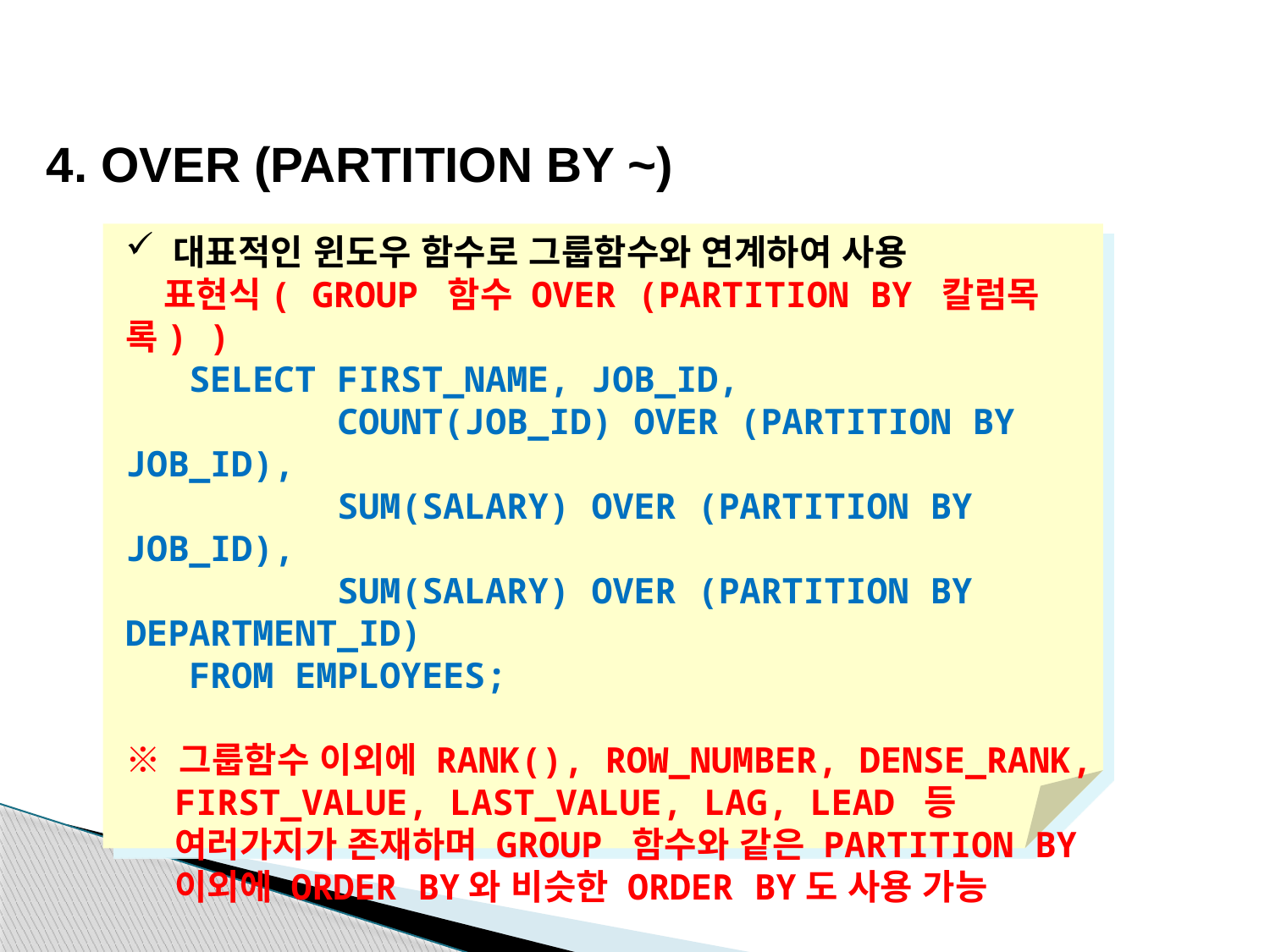

4. OVER (PARTITION BY ~)
대표적인 윈도우 함수로 그룹함수와 연계하여 사용
   표현식( GROUP 함수 OVER (PARTITION BY 칼럼목록) )
   SELECT FIRST_NAME, JOB_ID,
          COUNT(JOB_ID) OVER (PARTITION BY JOB_ID),
          SUM(SALARY) OVER (PARTITION BY JOB_ID),
          SUM(SALARY) OVER (PARTITION BY DEPARTMENT_ID)
   FROM EMPLOYEES;

※ 그룹함수 이외에 RANK(), ROW_NUMBER, DENSE_RANK, FIRST_VALUE, LAST_VALUE, LAG, LEAD 등 여러가지가 존재하며 GROUP 함수와 같은 PARTITION BY 이외에 ORDER BY와 비슷한 ORDER BY도 사용 가능